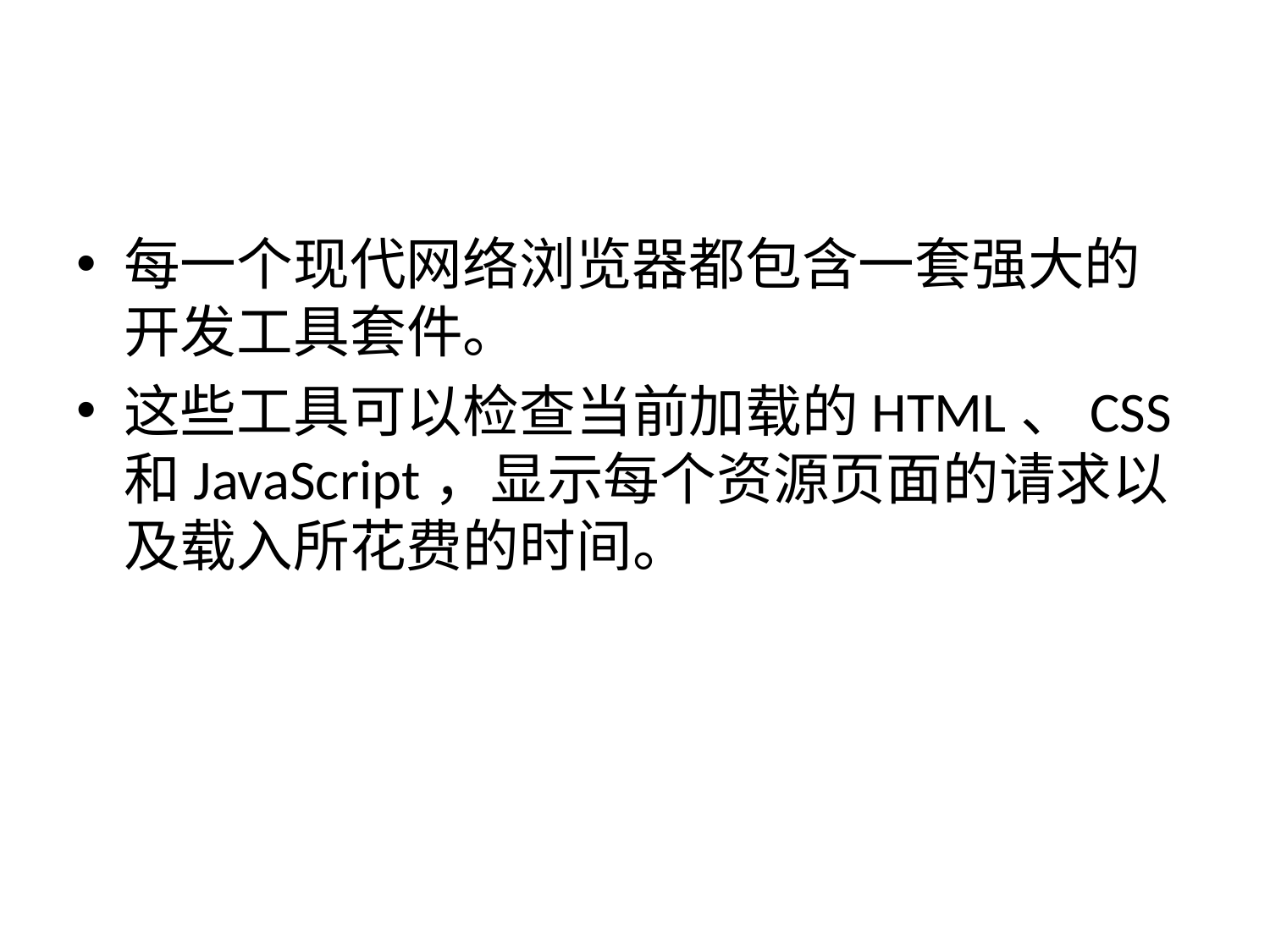

#
每一个现代网络浏览器都包含一套强大的开发工具套件。
这些工具可以检查当前加载的HTML、CSS和JavaScript，显示每个资源页面的请求以及载入所花费的时间。